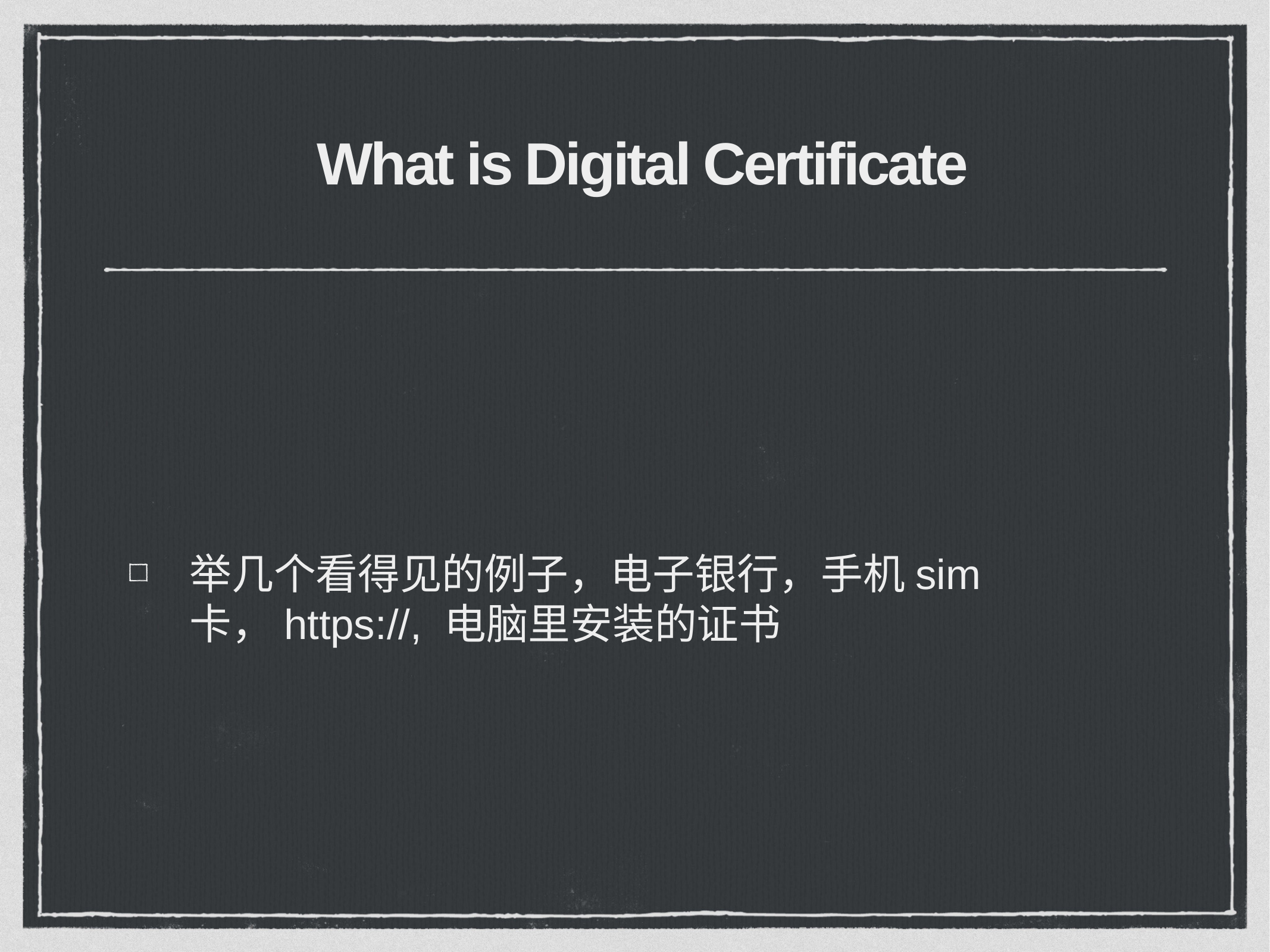

# What is Digital Certificate
举几个看得见的例子，电子银行，手机sim卡，https://, 电脑里安装的证书